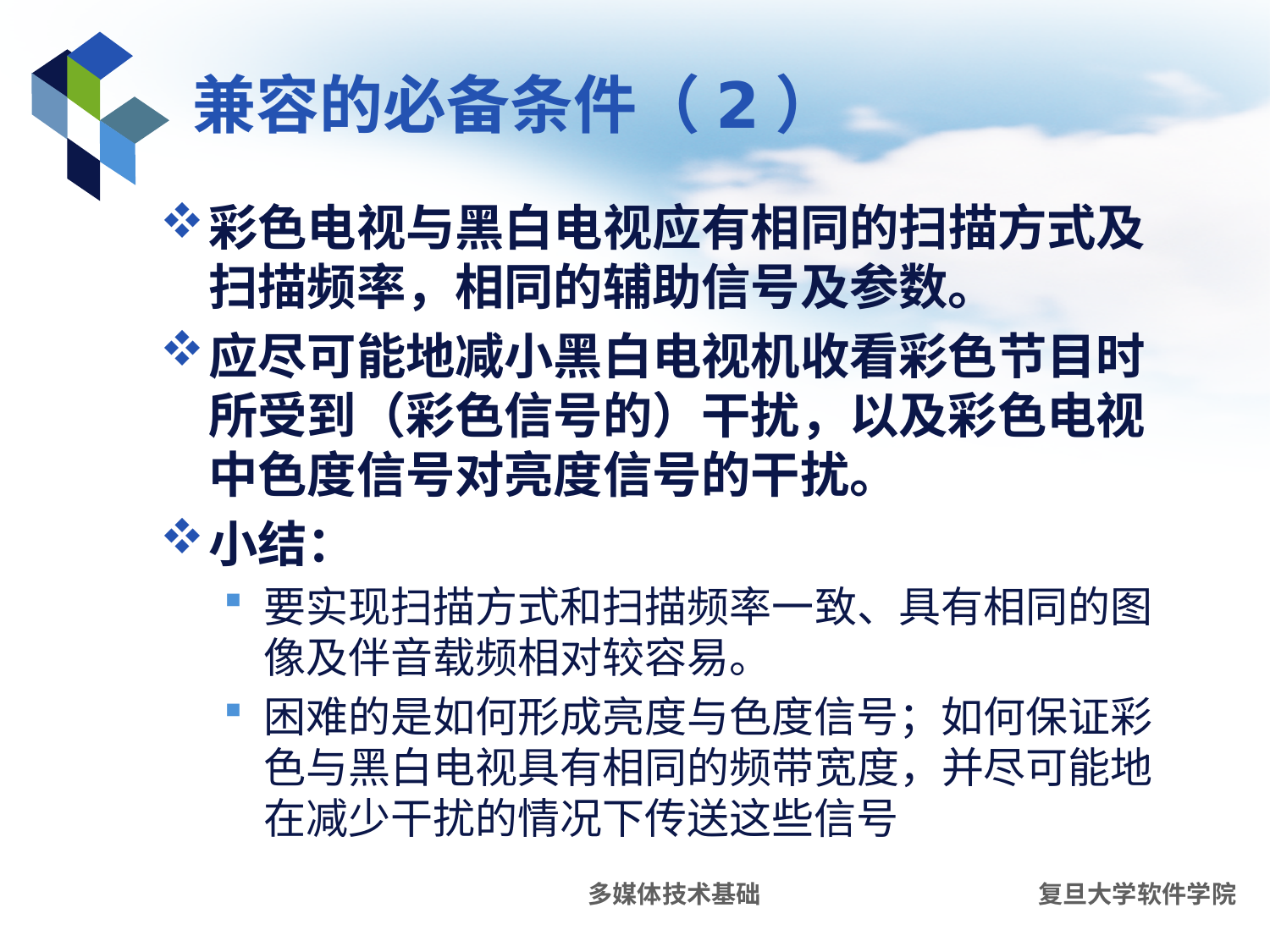

# 兼容的必备条件（2）
彩色电视与黑白电视应有相同的扫描方式及扫描频率，相同的辅助信号及参数。
应尽可能地减小黑白电视机收看彩色节目时所受到（彩色信号的）干扰，以及彩色电视中色度信号对亮度信号的干扰。
小结：
要实现扫描方式和扫描频率一致、具有相同的图像及伴音载频相对较容易。
困难的是如何形成亮度与色度信号；如何保证彩色与黑白电视具有相同的频带宽度，并尽可能地在减少干扰的情况下传送这些信号
多媒体技术基础